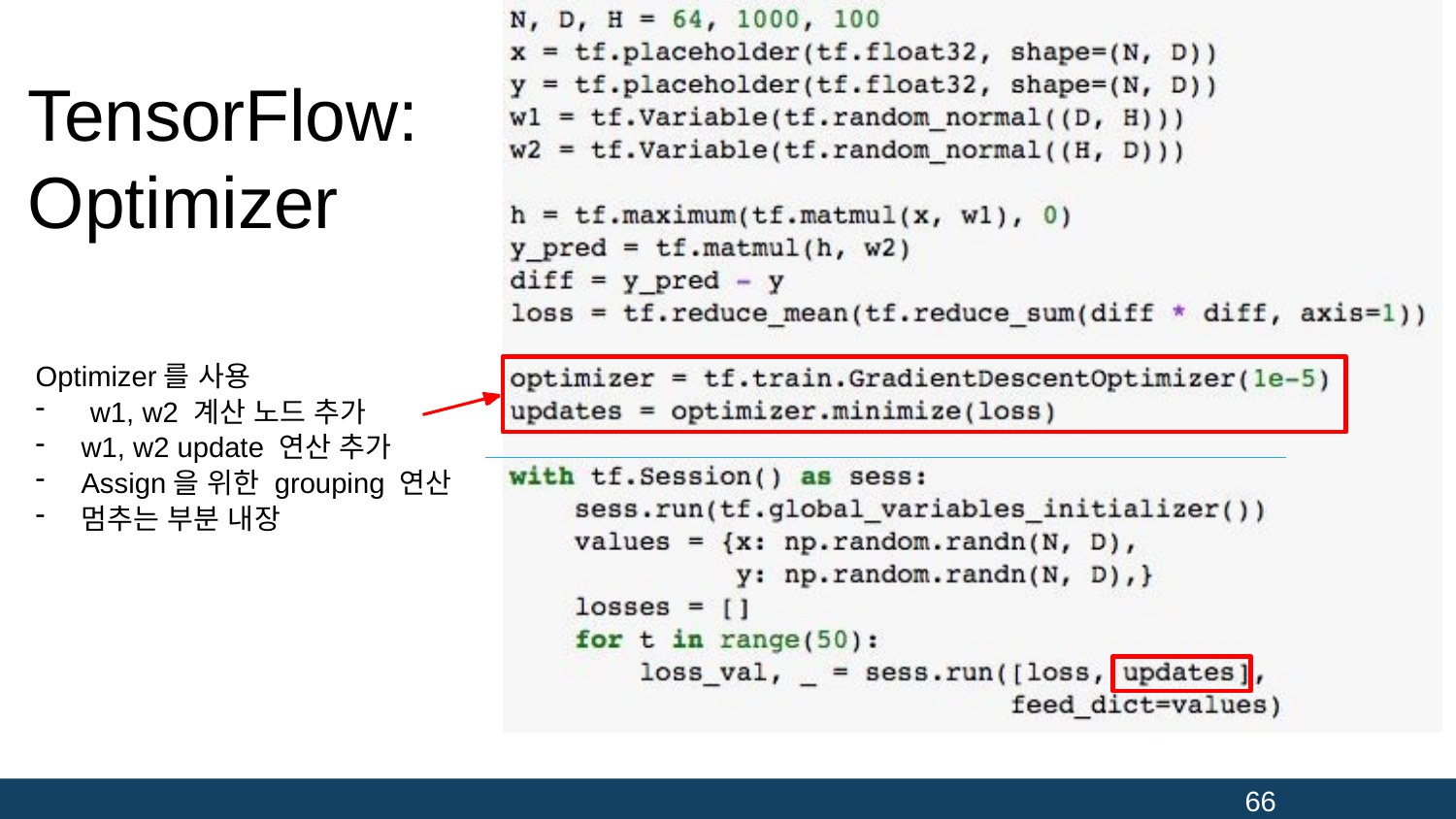

# TensorFlow:  Optimizer
Optimizer를 사용
w1, w2 계산 노드 추가
w1, w2 update 연산 추가
Assign을 위한 grouping 연산
멈추는 부분 내장